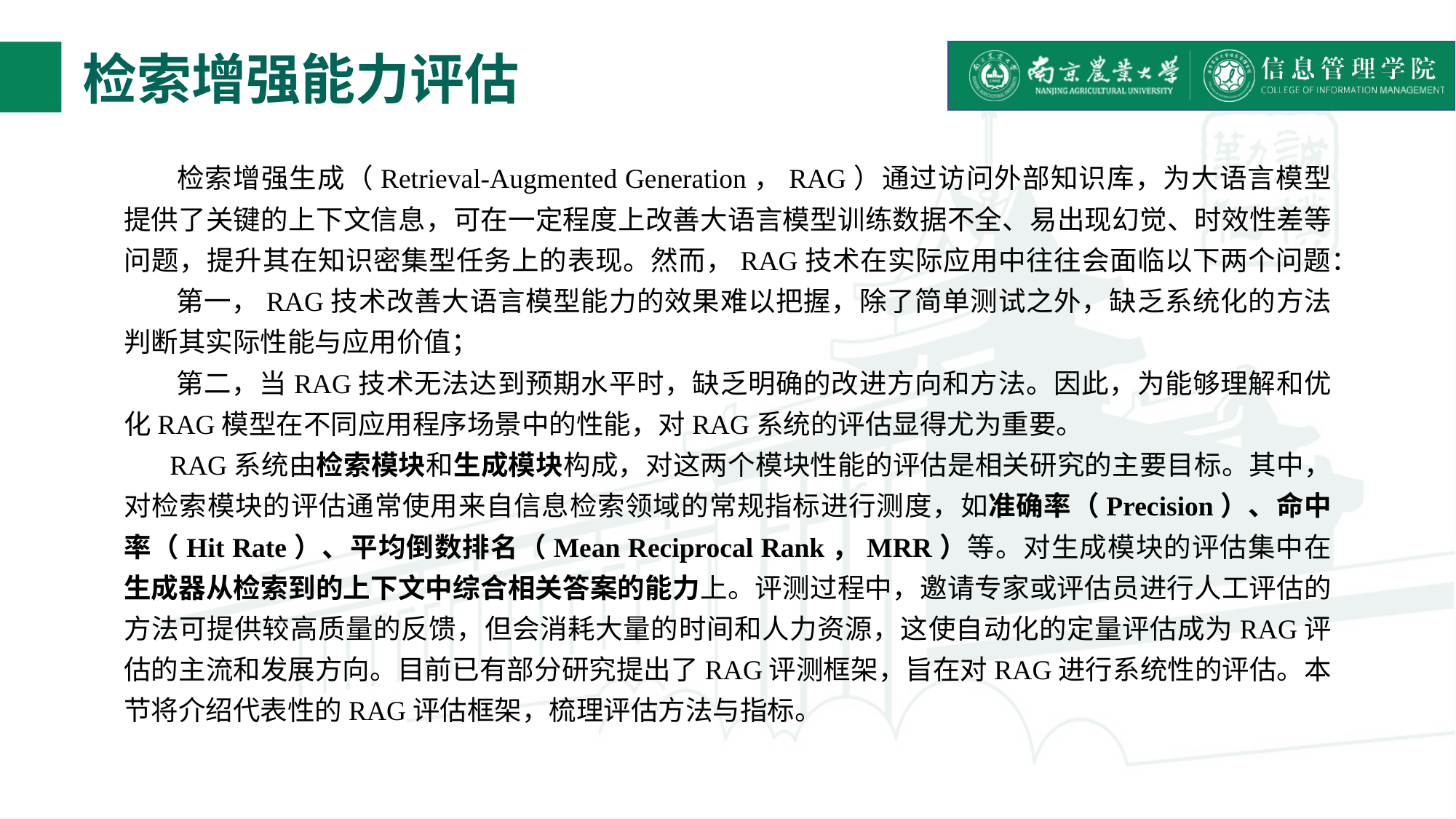

# 检索增强能力评估
  检索增强生成（Retrieval-Augmented Generation，RAG）通过访问外部知识库，为大语言模型提供了关键的上下文信息，可在一定程度上改善大语言模型训练数据不全、易出现幻觉、时效性差等问题，提升其在知识密集型任务上的表现。然而，RAG技术在实际应用中往往会面临以下两个问题：
  第一，RAG技术改善大语言模型能力的效果难以把握，除了简单测试之外，缺乏系统化的方法判断其实际性能与应用价值；
  第二，当RAG技术无法达到预期水平时，缺乏明确的改进方向和方法。因此，为能够理解和优化RAG模型在不同应用程序场景中的性能，对RAG系统的评估显得尤为重要。
  RAG系统由检索模块和生成模块构成，对这两个模块性能的评估是相关研究的主要目标。其中，对检索模块的评估通常使用来自信息检索领域的常规指标进行测度，如准确率（Precision）、命中率（Hit Rate）、平均倒数排名（Mean Reciprocal Rank，MRR）等。对生成模块的评估集中在生成器从检索到的上下文中综合相关答案的能力上。评测过程中，邀请专家或评估员进行人工评估的方法可提供较高质量的反馈，但会消耗大量的时间和人力资源，这使自动化的定量评估成为RAG评估的主流和发展方向。目前已有部分研究提出了RAG评测框架，旨在对RAG进行系统性的评估。本节将介绍代表性的RAG评估框架，梳理评估方法与指标。